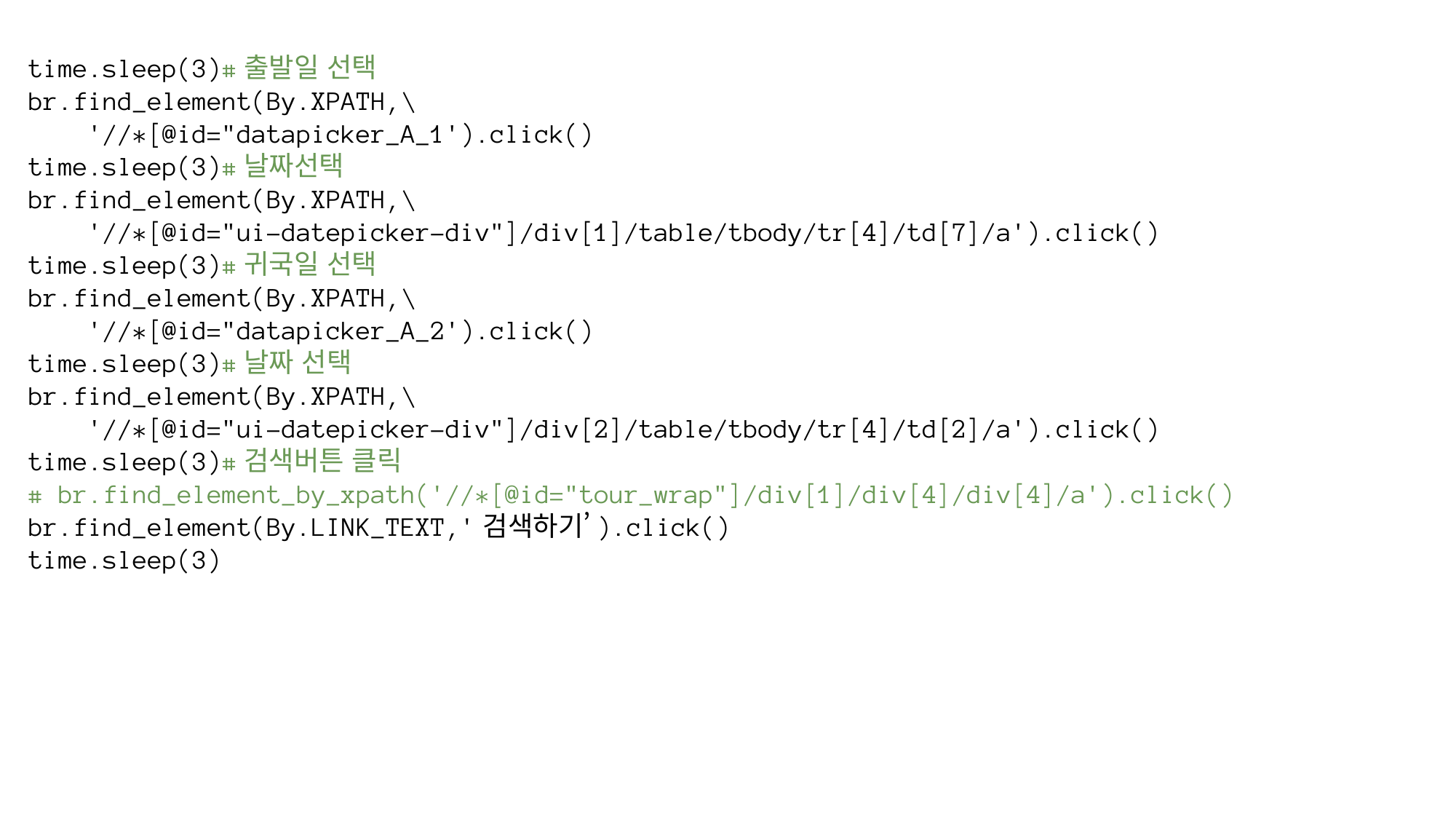

time.sleep(3)#출발일 선택
br.find_element(By.XPATH,\
    '//*[@id="datapicker_A_1').click()
time.sleep(3)#날짜선택
br.find_element(By.XPATH,\
    '//*[@id="ui-datepicker-div"]/div[1]/table/tbody/tr[4]/td[7]/a').click()
time.sleep(3)#귀국일 선택
br.find_element(By.XPATH,\
    '//*[@id="datapicker_A_2').click()
time.sleep(3)#날짜 선택
br.find_element(By.XPATH,\
    '//*[@id="ui-datepicker-div"]/div[2]/table/tbody/tr[4]/td[2]/a').click()
time.sleep(3)#검색버튼 클릭
# br.find_element_by_xpath('//*[@id="tour_wrap"]/div[1]/div[4]/div[4]/a').click()
br.find_element(By.LINK_TEXT,'검색하기’).click()
time.sleep(3)